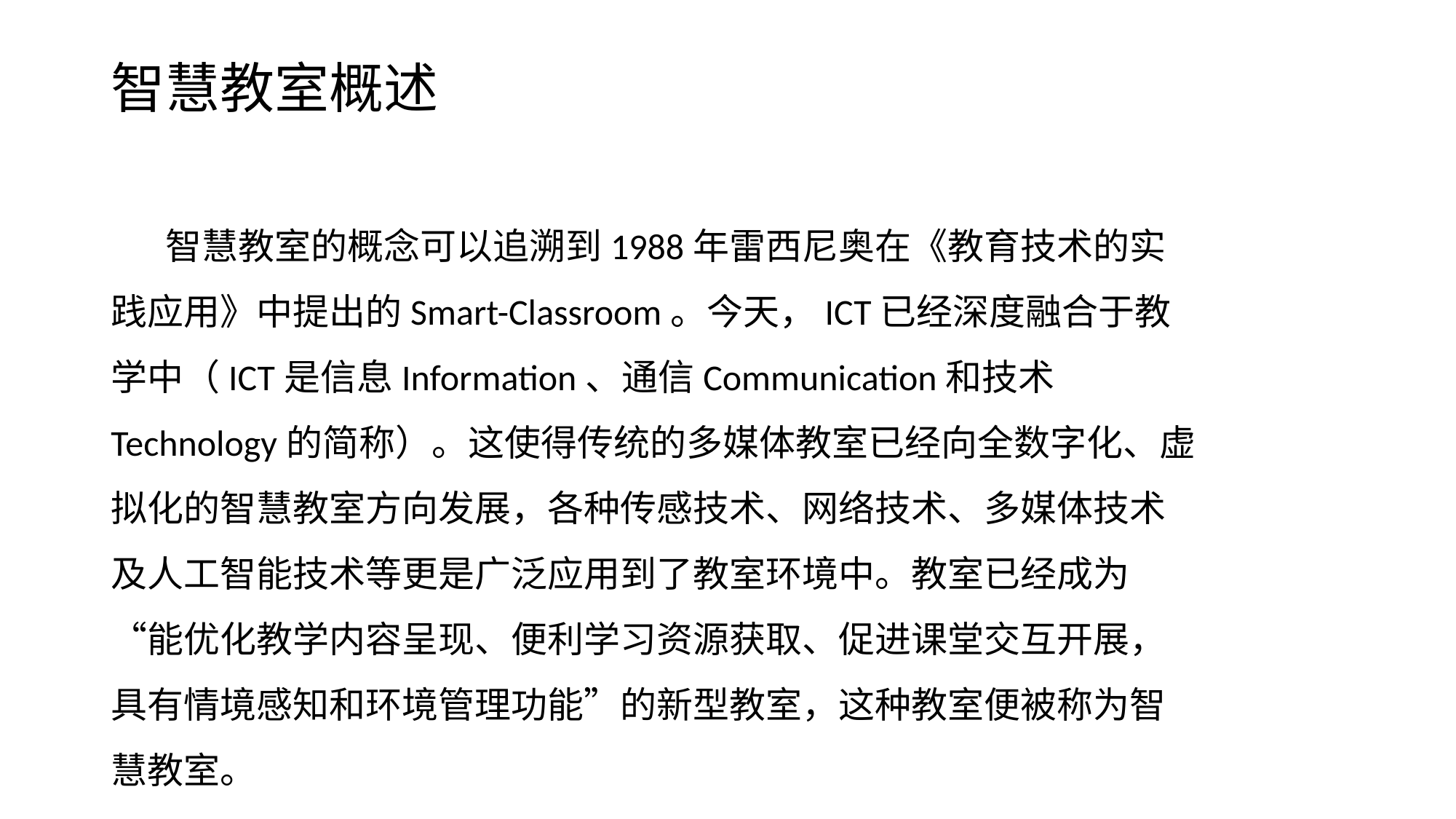

# 智慧教室概述
智慧教室的概念可以追溯到1988年雷西尼奥在《教育技术的实践应用》中提出的Smart-Classroom。今天，ICT已经深度融合于教学中（ICT是信息Information、通信Communication和技术Technology的简称）。这使得传统的多媒体教室已经向全数字化、虚拟化的智慧教室方向发展，各种传感技术、网络技术、多媒体技术及人工智能技术等更是广泛应用到了教室环境中。教室已经成为“能优化教学内容呈现、便利学习资源获取、促进课堂交互开展，具有情境感知和环境管理功能”的新型教室，这种教室便被称为智慧教室。